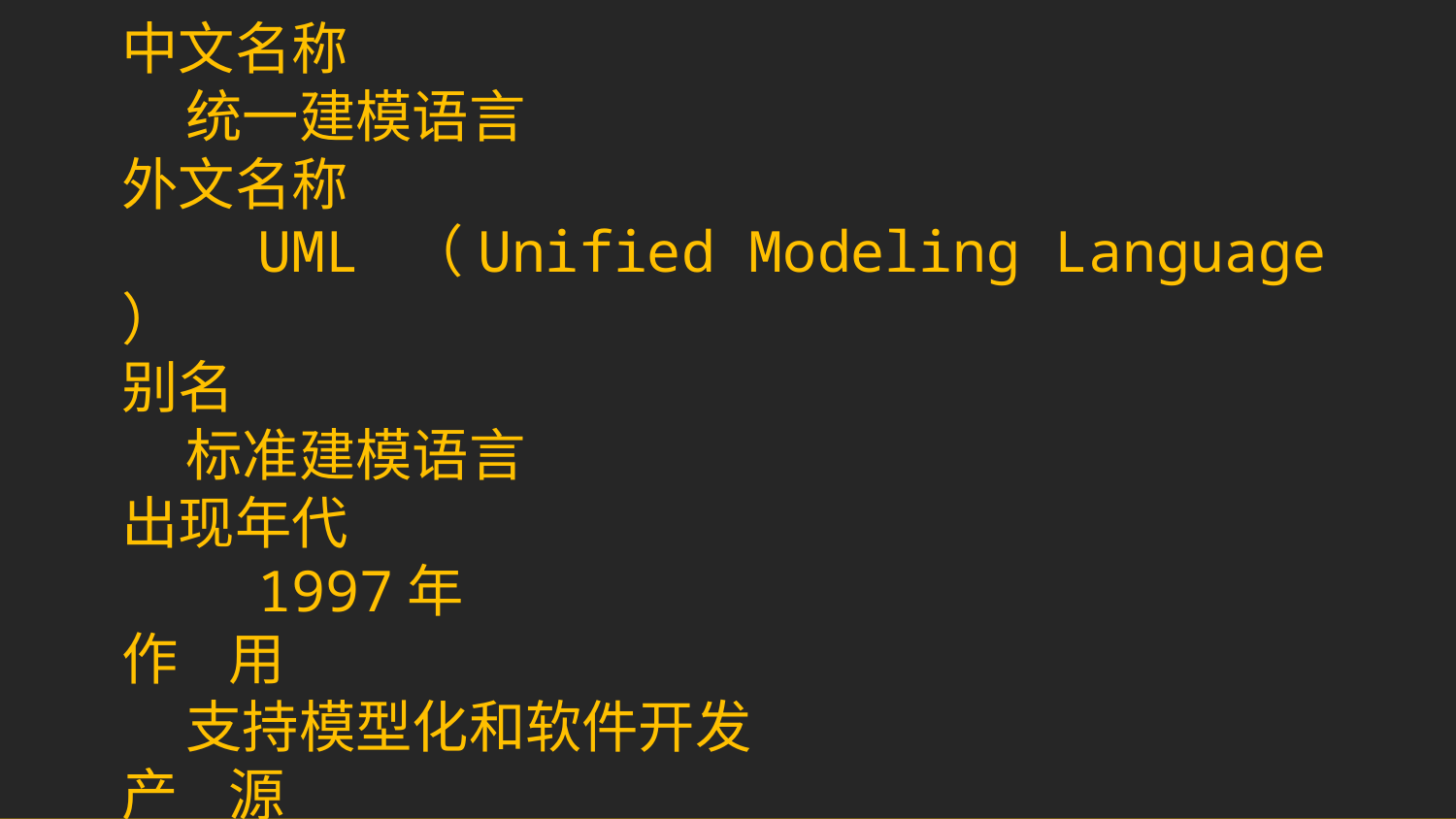

中文名称
    统一建模语言
外文名称
    UML （Unified Modeling Language ）
别名
    标准建模语言
出现年代
    1997年
作    用
    支持模型化和软件开发
产    源
    OOA&D，OOAD （面向对象的分析与设计）